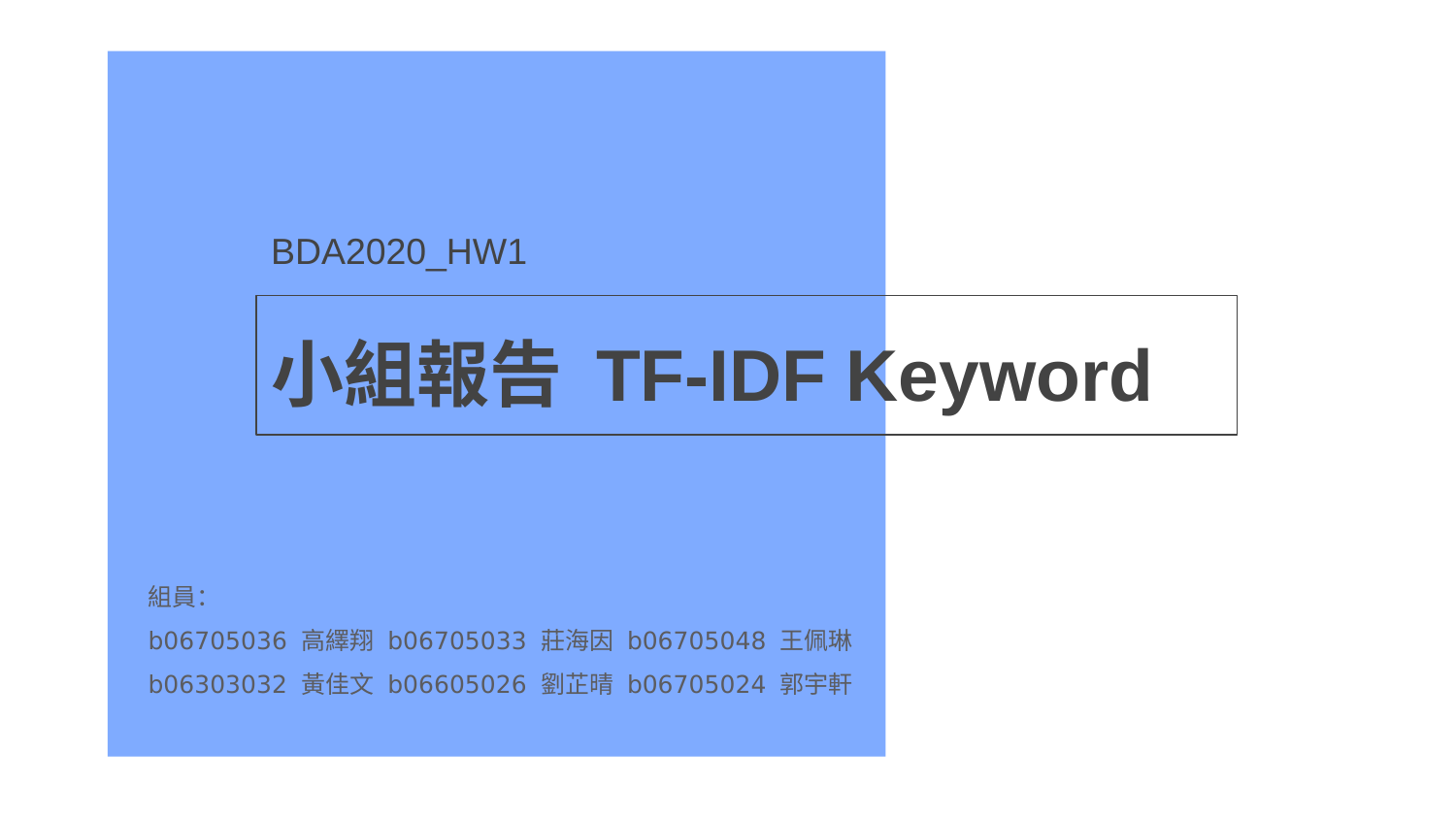

BDA2020_HW1
# 小組報告 TF-IDF Keyword
組員：
b06705036 高繹翔 b06705033 莊海因 b06705048 王佩琳
b06303032 黃佳文 b06605026 劉芷晴 b06705024 郭宇軒